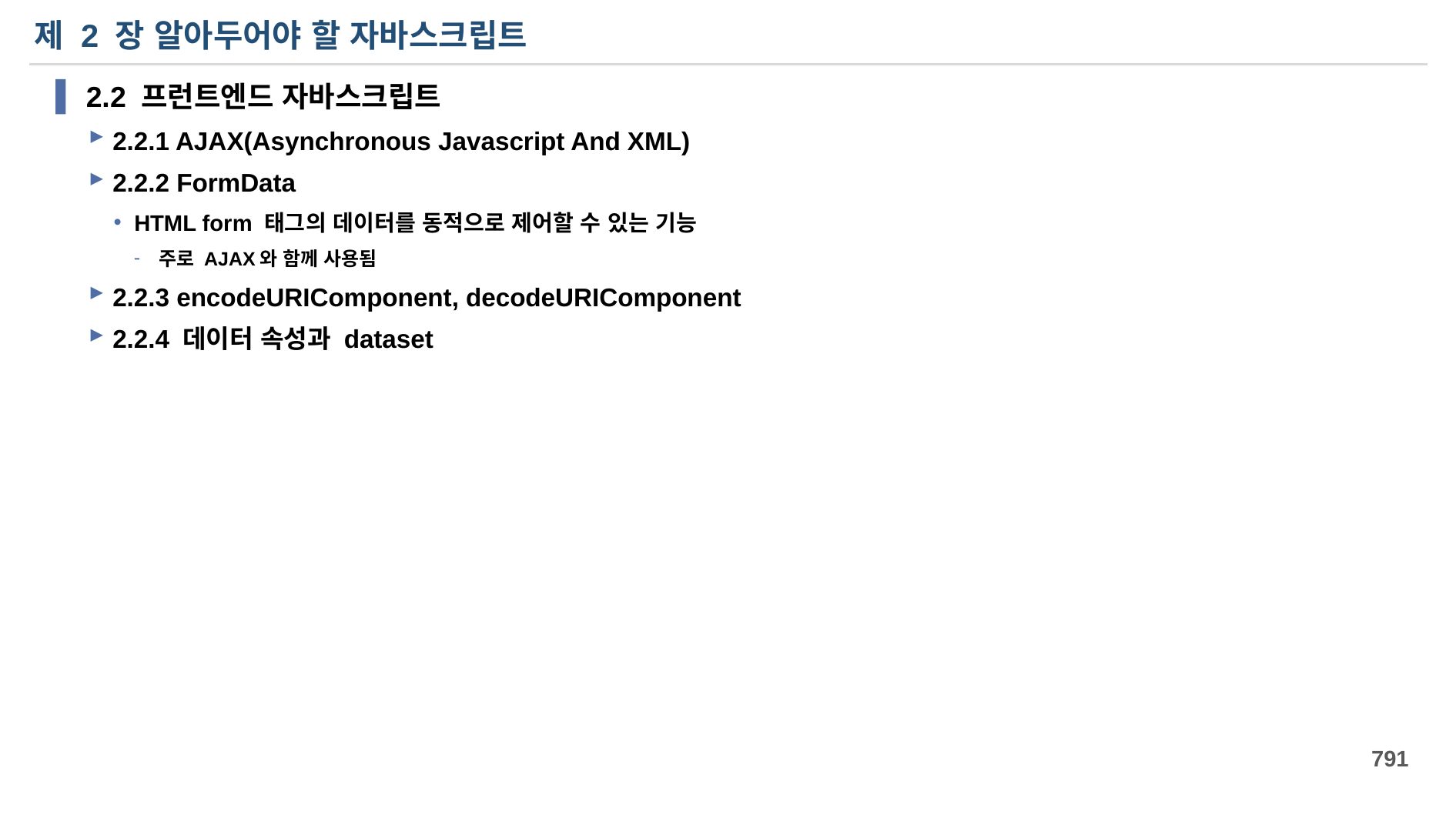

# 제 2 장 알아두어야 할 자바스크립트
2.2 프런트엔드 자바스크립트
2.2.1 AJAX(Asynchronous Javascript And XML)
2.2.2 FormData
HTML form 태그의 데이터를 동적으로 제어할 수 있는 기능
주로 AJAX와 함께 사용됨
2.2.3 encodeURIComponent, decodeURIComponent
2.2.4 데이터 속성과 dataset
791